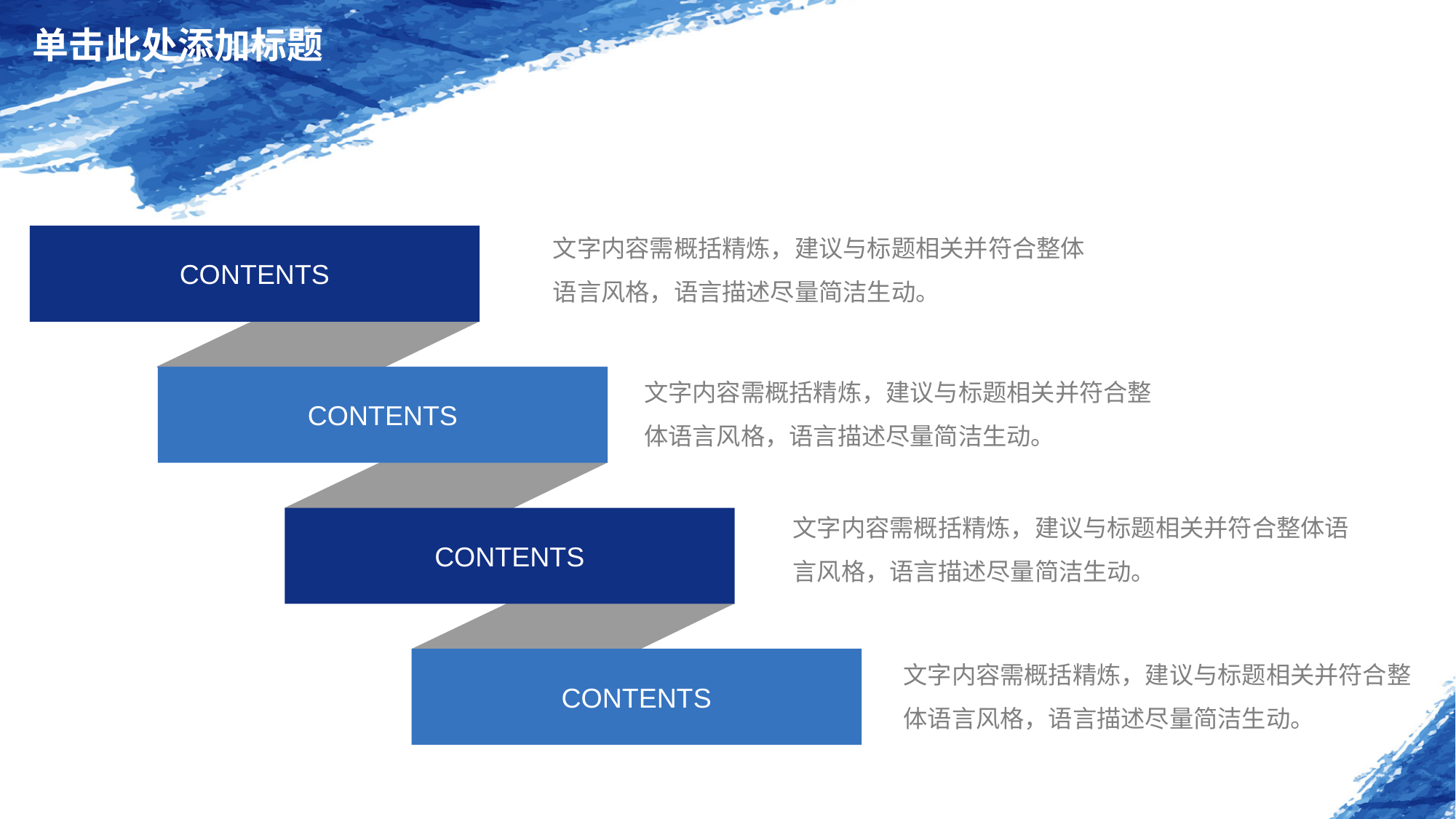

# 单击此处添加标题
文字内容需概括精炼，建议与标题相关并符合整体语言风格，语言描述尽量简洁生动。
CONTENTS

文字内容需概括精炼，建议与标题相关并符合整体语言风格，语言描述尽量简洁生动。
CONTENTS

文字内容需概括精炼，建议与标题相关并符合整体语言风格，语言描述尽量简洁生动。
CONTENTS

文字内容需概括精炼，建议与标题相关并符合整体语言风格，语言描述尽量简洁生动。
CONTENTS